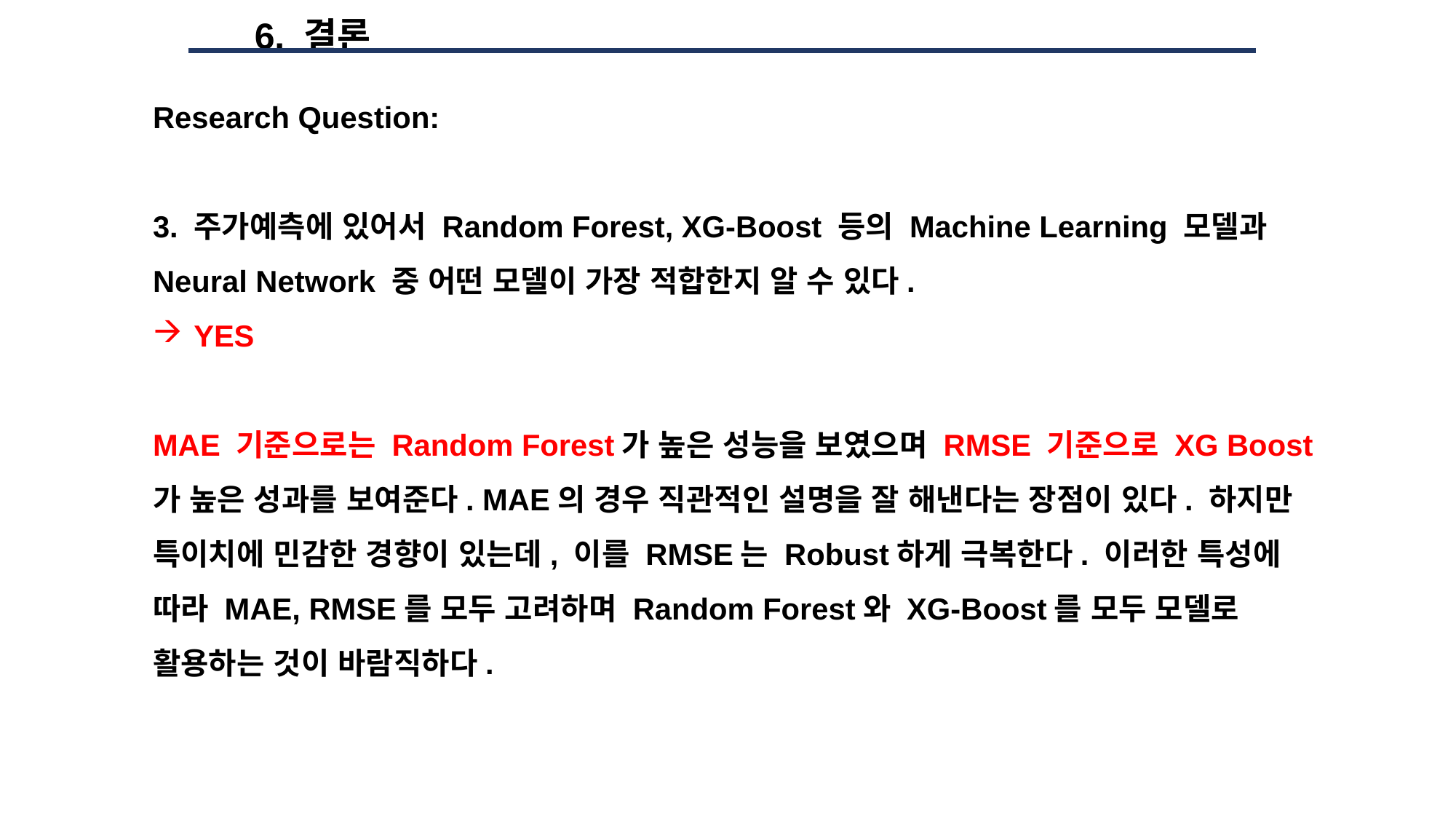

6. 결론
Research Question:

3. 주가예측에 있어서 Random Forest, XG-Boost 등의 Machine Learning 모델과 Neural Network 중 어떤 모델이 가장 적합한지 알 수 있다.
YES

MAE 기준으로는 Random Forest가 높은 성능을 보였으며 RMSE 기준으로 XG Boost가 높은 성과를 보여준다. MAE의 경우 직관적인 설명을 잘 해낸다는 장점이 있다. 하지만 특이치에 민감한 경향이 있는데, 이를 RMSE는 Robust하게 극복한다. 이러한 특성에 따라 MAE, RMSE를 모두 고려하며 Random Forest와 XG-Boost를 모두 모델로 활용하는 것이 바람직하다.